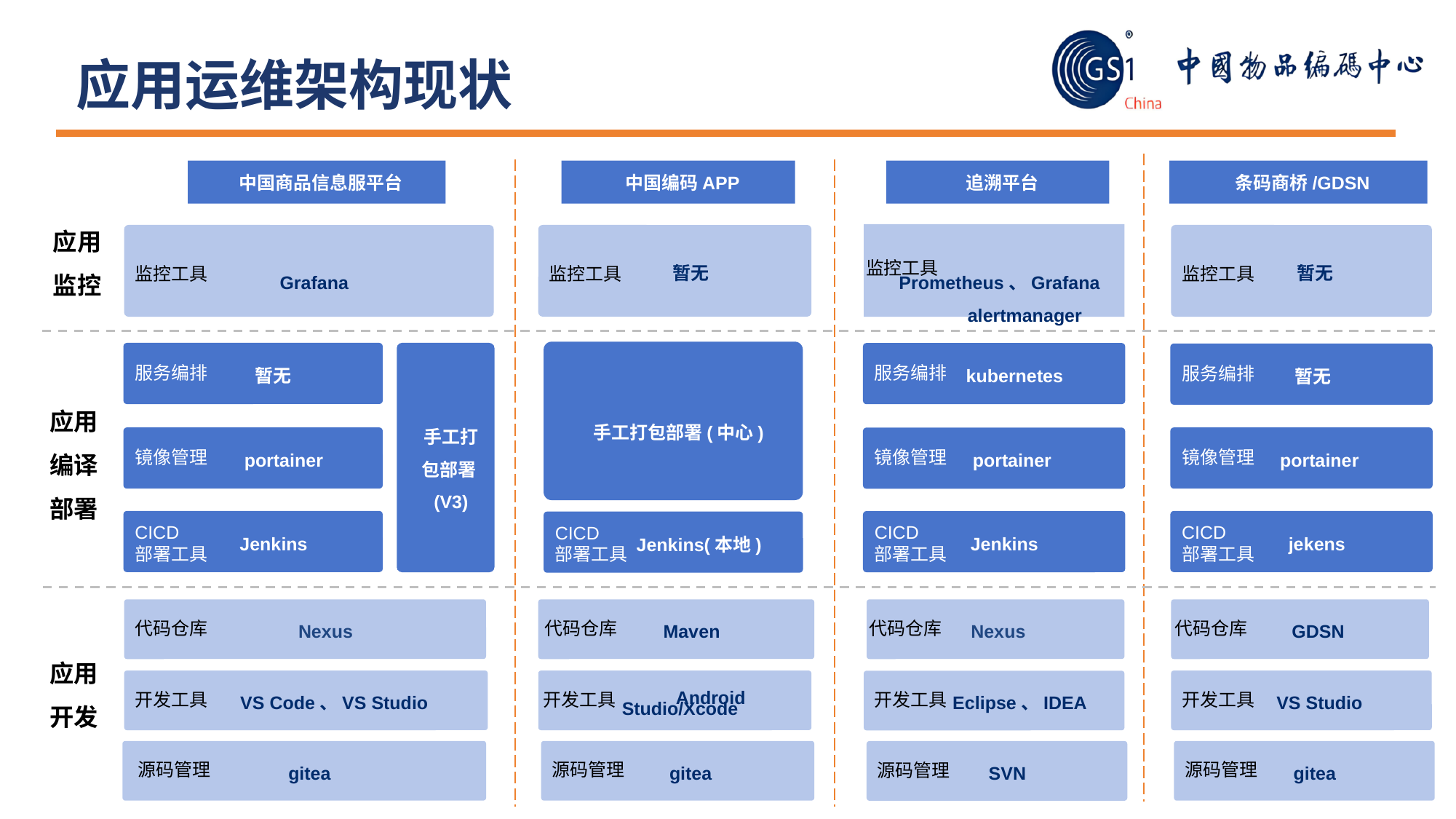

应用运维架构现状
 中国商品信息服平台
 中国编码APP
 追溯平台
 条码商桥/GDSN
应用
监控
          Prometheus、Grafana
          alertmanager
Grafana
    暂无
   暂无
监控工具
监控工具
监控工具
监控工具
手工打包部署(中心)
      暂无
手工打包部署(V3)
      kubernetes
  暂无
服务编排
服务打包
服务编排
服务编排
服务编排
应用
编译
部署
          portainer
     portainer
     portainer
镜像管理
镜像管理
镜像管理
镜像管理
镜像管理
部署工具
CICD
部署工具
      Jenkins
    jekens
  Jenkins
        Jenkins(本地)
CICD
部署工具
CICD
部署工具
CICD
部署工具
CICD
部署工具
      Nexus
    Maven
  Nexus
     GDSN
代码仓库
代码仓库
代码仓库
代码仓库
应用
开发
         VS Code、VS Studio
            Android Studio/Xcode
     VS Studio
        Eclipse、IDEA
开发工具
开发工具
开发工具
开发工具
gitea
   gitea
  gitea
  SVN
源码管理
源码管理
源码管理
源码管理